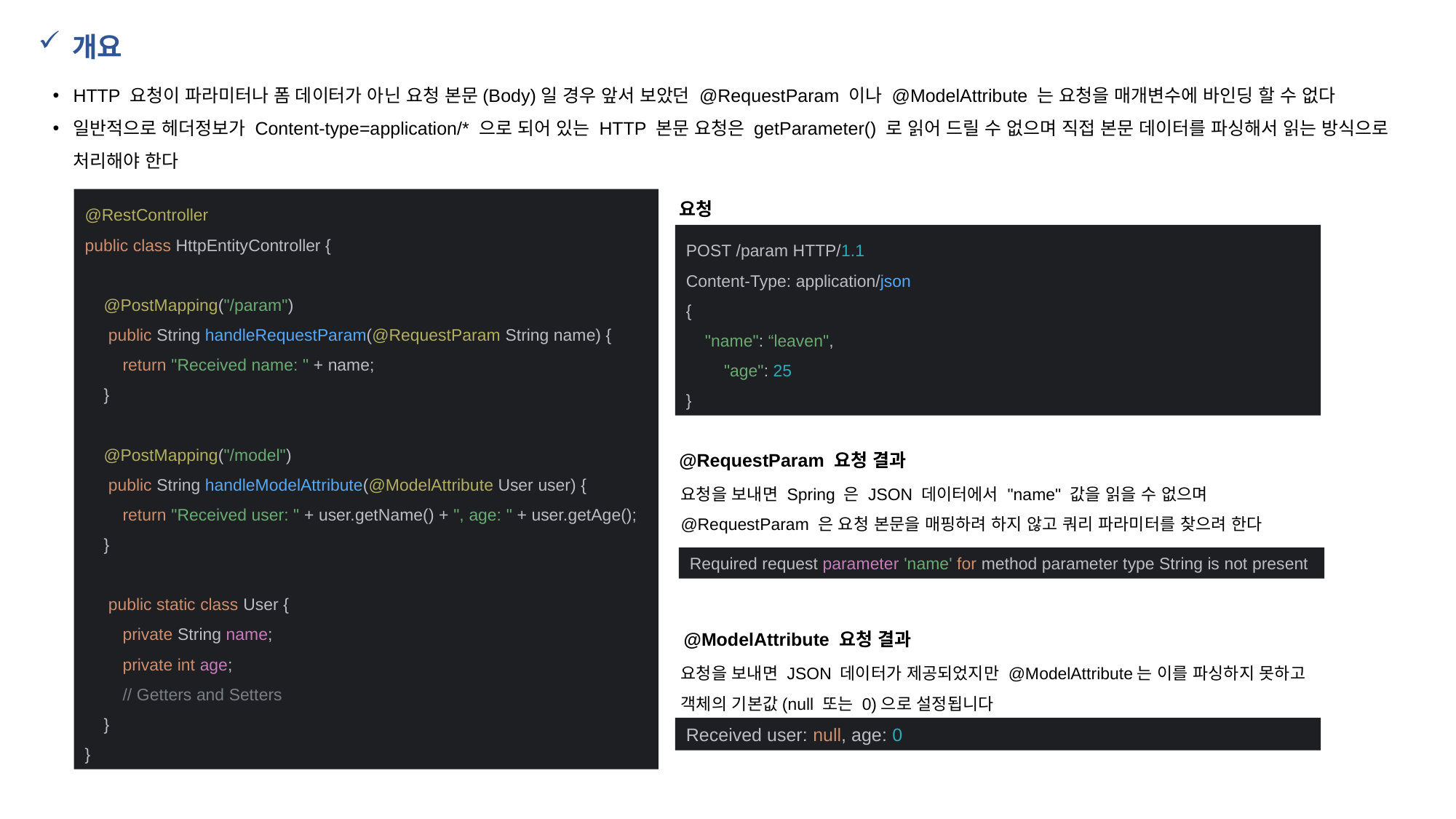

개요
HTTP 요청이 파라미터나 폼 데이터가 아닌 요청 본문(Body)일 경우 앞서 보았던 @RequestParam 이나 @ModelAttribute 는 요청을 매개변수에 바인딩 할 수 없다
일반적으로 헤더정보가 Content-type=application/* 으로 되어 있는 HTTP 본문 요청은 getParameter() 로 읽어 드릴 수 없으며 직접 본문 데이터를 파싱해서 읽는 방식으로 처리해야 한다
@RestController
public class HttpEntityController {
    @PostMapping("/param")
     public String handleRequestParam(@RequestParam String name) {
        return "Received name: " + name;
    }
    @PostMapping("/model")
     public String handleModelAttribute(@ModelAttribute User user) {
        return "Received user: " + user.getName() + ", age: " + user.getAge();
    }
     public static class User {
        private String name;
        private int age;
        // Getters and Setters
    }
}
요청
POST /param HTTP/1.1
Content-Type: application/json
{
    "name": “leaven",
        "age": 25
}
@RequestParam 요청 결과
요청을 보내면 Spring 은 JSON 데이터에서 "name" 값을 읽을 수 없으며
@RequestParam 은 요청 본문을 매핑하려 하지 않고 쿼리 파라미터를 찾으려 한다
Required request parameter 'name' for method parameter type String is not present
@ModelAttribute 요청 결과
요청을 보내면 JSON 데이터가 제공되었지만 @ModelAttribute는 이를 파싱하지 못하고 객체의 기본값(null 또는 0)으로 설정됩니다
Received user: null, age: 0